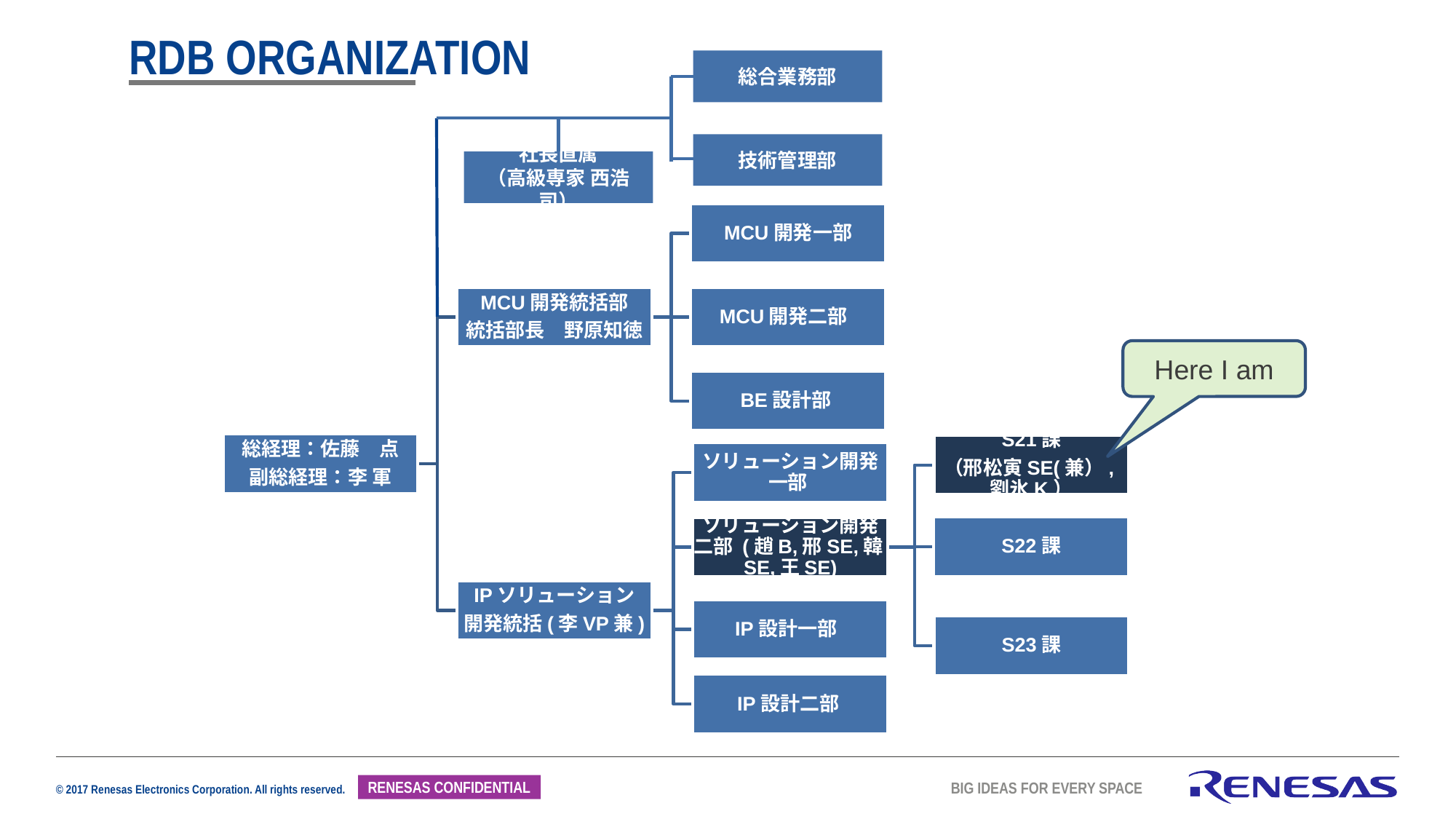

# RDB Organization
総合業務部
技術管理部
社長直属
（高級専家 西浩 司）
総経理：佐藤　点
副総経理：李 軍
MCU開発統括部
統括部長　野原知徳
MCU開発一部
MCU開発二部
BE設計部
IPソリューション
開発統括(李VP兼)
IP設計一部
IP設計二部
ソリューション開発一部
ソリューション開発二部 (趙B,邢SE,韓SE,王SE)
S21課
（邢松寅SE(兼）,劉氷K）
S22課
S23課
Here I am